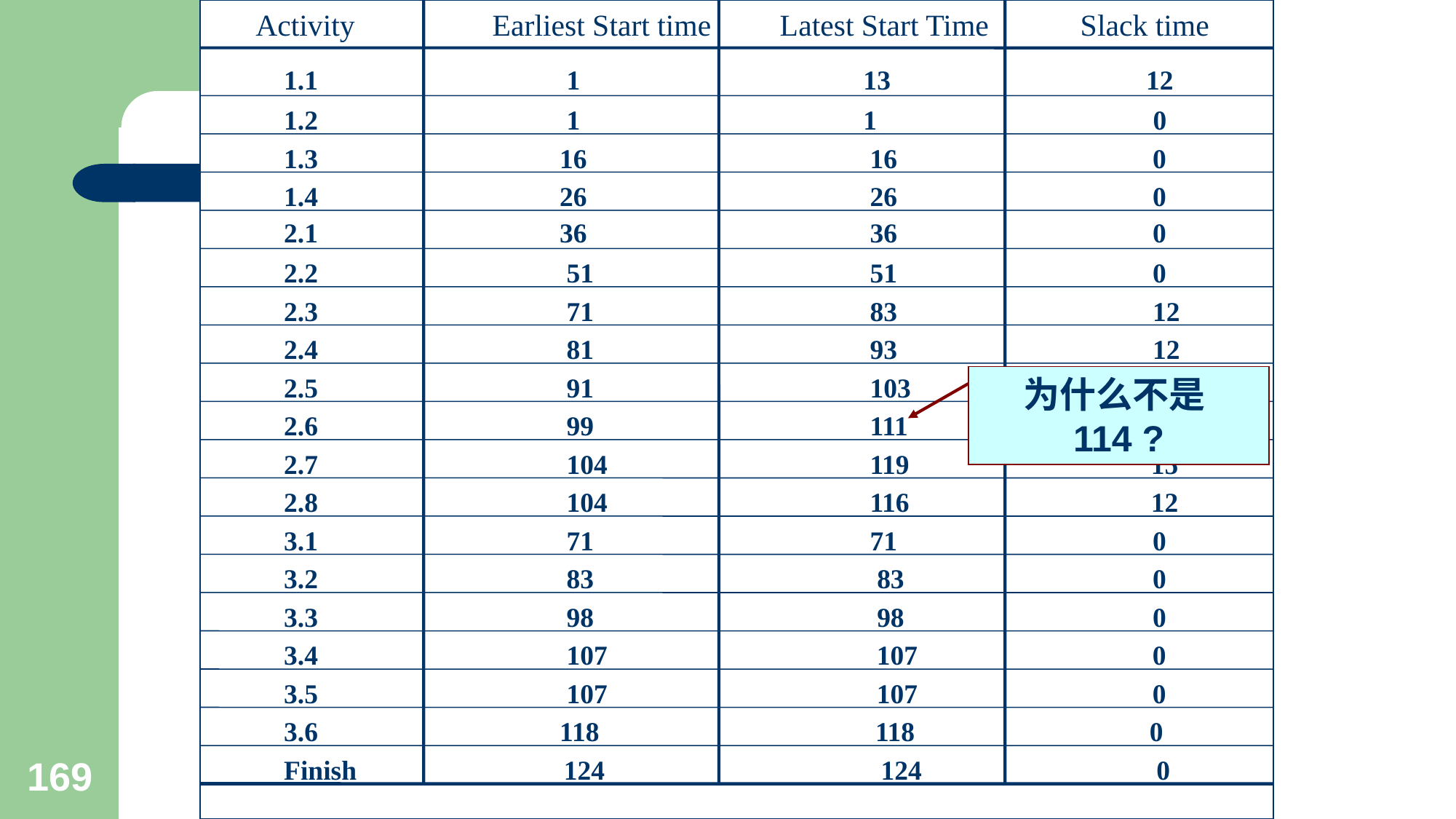

Activity                  Earliest Start time         Latest Start Time            Slack time

        1.1                                    1                                         13                                     12

        1.2                                    1                                         1                                        0

        1.3                                   16                                         16                                     0

        1.4                                   26                                         26                                     0

        2.1                                   36                                         36                                     0

        2.2                                    51                                        51                                     0

        2.3                                    71                                        83                                     12

        2.4                                    81                                        93                                     12

        2.5                                    91                                        103                                   12

        2.6                                    99                                        111                                   12

        2.7                                    104                                      119                                   15

        2.8                                    104                                      116                                   12

        3.1                                    71                                        71                                     0

        3.2                                    83                                         83                                    0

        3.3                                    98                                         98                                    0

        3.4                                    107                                       107                                  0

        3.5                                    107                                       107                                  0

        3.6                                   118                                        118                                  0

        Finish                              124                                        124                                  0

为什么不是114 ?

169